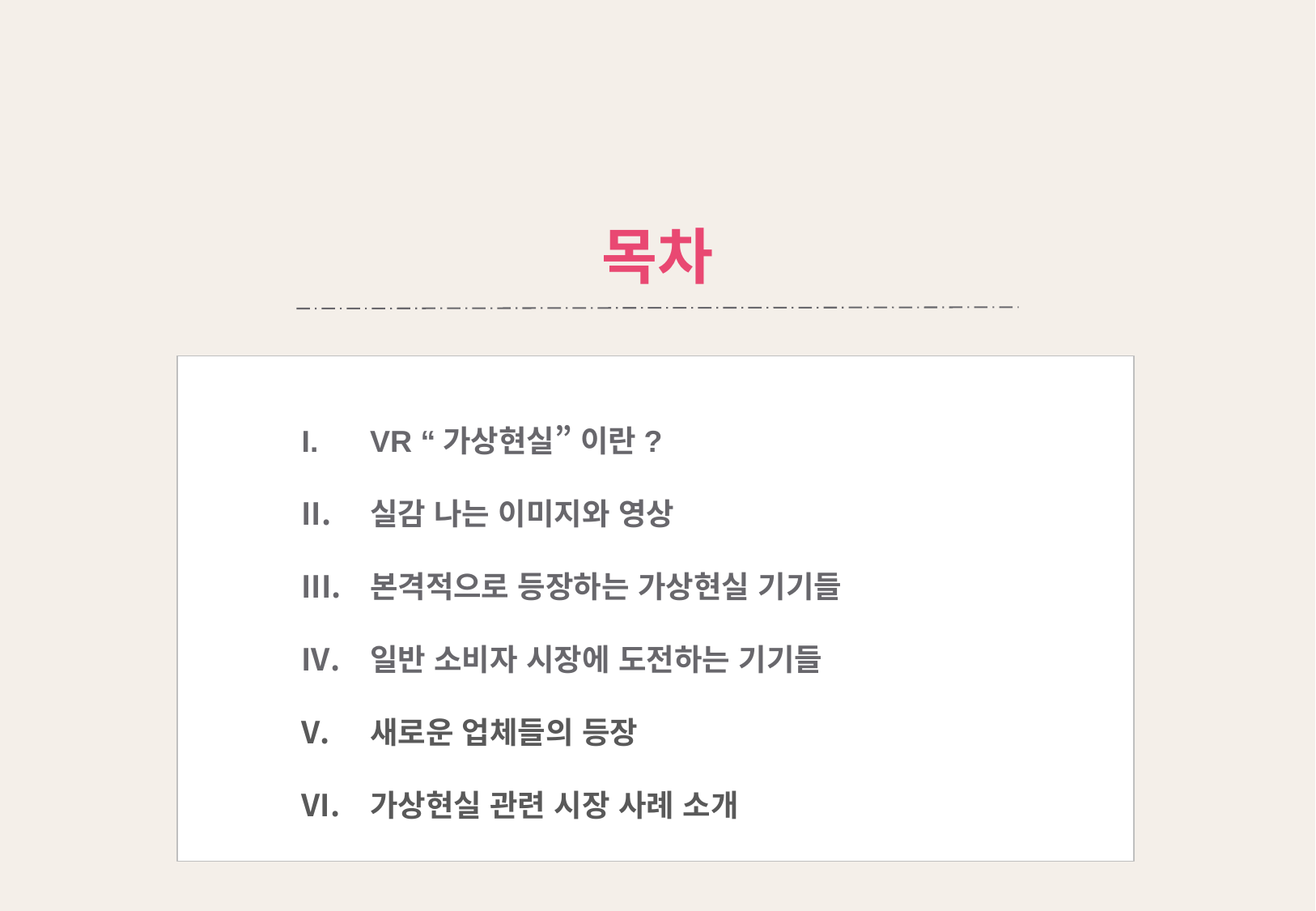

목차

VR “가상현실” 이란?
실감 나는 이미지와 영상
본격적으로 등장하는 가상현실 기기들
일반 소비자 시장에 도전하는 기기들
새로운 업체들의 등장
가상현실 관련 시장 사례 소개